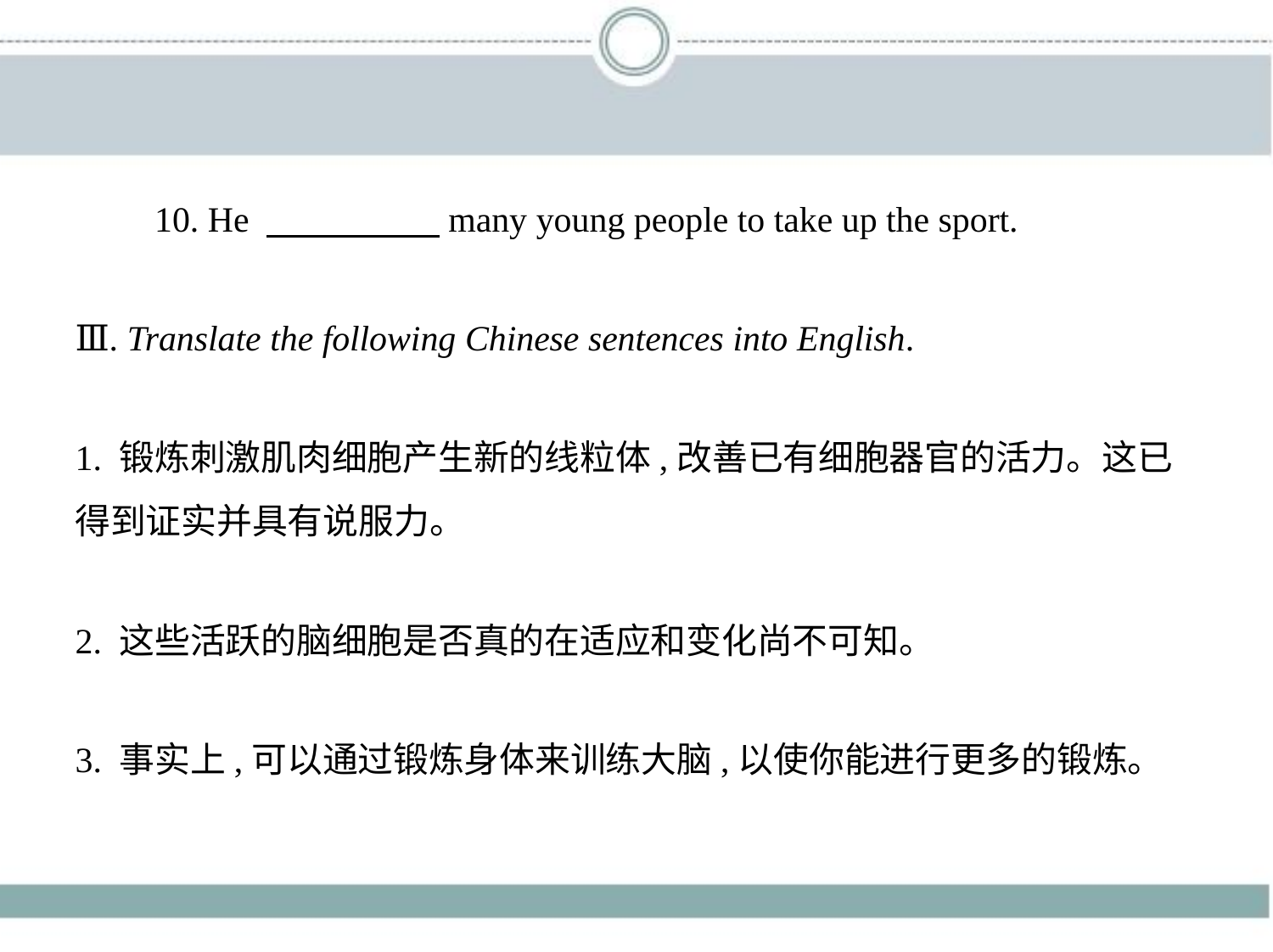

10. He 　　　　    many young people to take up the sport.
Ⅲ. Translate the following Chinese sentences into English.
1. 锻炼刺激肌肉细胞产生新的线粒体,改善已有细胞器官的活力。这已
得到证实并具有说服力。
2. 这些活跃的脑细胞是否真的在适应和变化尚不可知。
3. 事实上,可以通过锻炼身体来训练大脑,以使你能进行更多的锻炼。